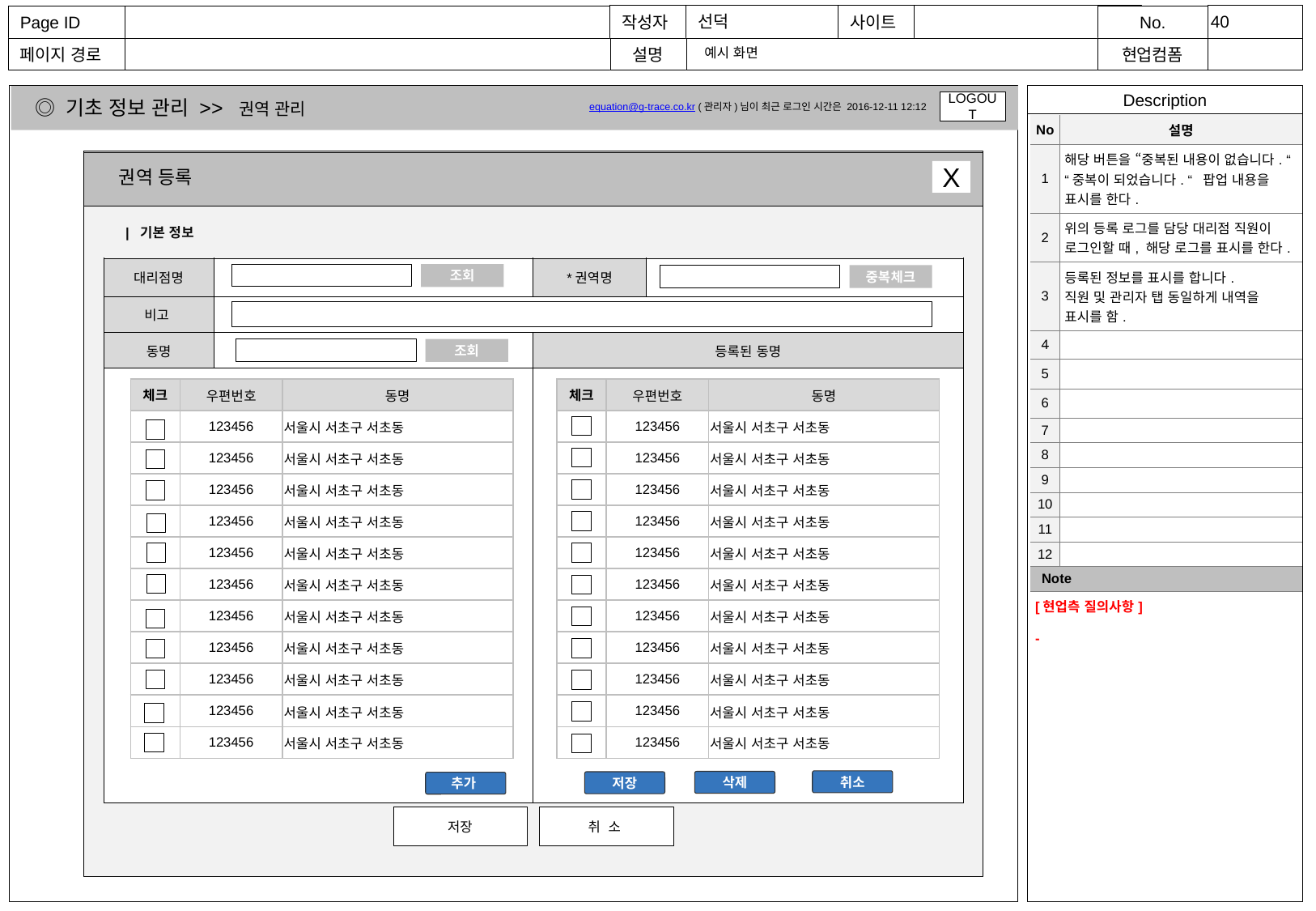

예시 화면

◎ 기초 정보 관리 >>  권역 관리
◎ 기초 정보 관리 >>  권역 관리
LOGOUT
LOGOUT
equation@g-trace.co.kr (관리자)님이 최근 로그인 시간은 2016-12-11 12:12
equation@g-trace.co.kr (관리자)님이 최근 로그인 시간은 2016-12-11 12:12

| No | 설명 |
| --- | --- |
| 1 | 해당 버튼을 “중복된 내용이 없습니다. “ “중복이 되었습니다. “ 팝업 내용을 표시를 한다. |
| 2 | 위의 등록 로그를 담당 대리점 직원이 로그인할 때, 해당 로그를 표시를 한다. |
| 3 | 등록된 정보를 표시를 합니다. 직원 및 관리자 탭 동일하게 내역을 표시를 함. |
| 4 |  |
| 5 |  |
| 6 |  |
| 7 |  |
| 8 |  |
| 9 |  |
| 10 |  |
| 11 |  |
| 12 |  |
| Note |  |
| [현업측 질의사항] - |  |

권역 등록
X
|  기본 정보
| 대리점명 |  | \*권역명 |  |
| --- | --- | --- | --- |
| 비고 |  |  |  |
| 동명 |  | 등록된 동명 |  |
|  |  |  |  |

조회

중복체크

조회
| 체크 | 우편번호 | 동명 |
| --- | --- | --- |
|  | 123456 | 서울시 서초구 서초동 |
|  | 123456 | 서울시 서초구 서초동 |
|  | 123456 | 서울시 서초구 서초동 |
|  | 123456 | 서울시 서초구 서초동 |
|  | 123456 | 서울시 서초구 서초동 |
|  | 123456 | 서울시 서초구 서초동 |
|  | 123456 | 서울시 서초구 서초동 |
|  | 123456 | 서울시 서초구 서초동 |
|  | 123456 | 서울시 서초구 서초동 |
|  | 123456 | 서울시 서초구 서초동 |
|  | 123456 | 서울시 서초구 서초동 |
| 체크 | 우편번호 | 동명 |
| --- | --- | --- |
|  | 123456 | 서울시 서초구 서초동 |
|  | 123456 | 서울시 서초구 서초동 |
|  | 123456 | 서울시 서초구 서초동 |
|  | 123456 | 서울시 서초구 서초동 |
|  | 123456 | 서울시 서초구 서초동 |
|  | 123456 | 서울시 서초구 서초동 |
|  | 123456 | 서울시 서초구 서초동 |
|  | 123456 | 서울시 서초구 서초동 |
|  | 123456 | 서울시 서초구 서초동 |
|  | 123456 | 서울시 서초구 서초동 |
|  | 123456 | 서울시 서초구 서초동 |

취소
삭제
저장
추가
저장
취  소